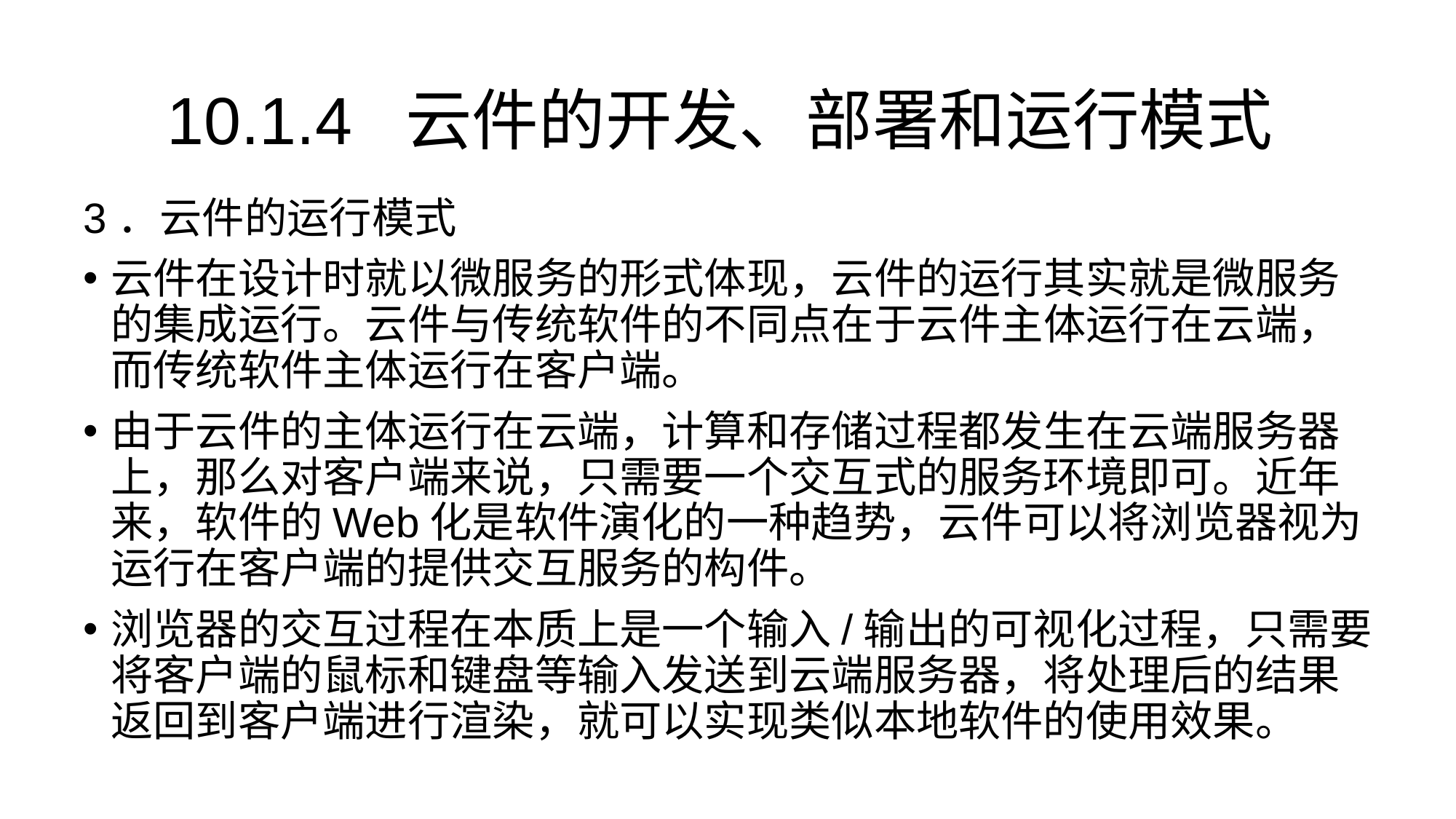

# 10.1.4  云件的开发、部署和运行模式
3．云件的运行模式
云件在设计时就以微服务的形式体现，云件的运行其实就是微服务的集成运行。云件与传统软件的不同点在于云件主体运行在云端，而传统软件主体运行在客户端。
由于云件的主体运行在云端，计算和存储过程都发生在云端服务器上，那么对客户端来说，只需要一个交互式的服务环境即可。近年来，软件的Web化是软件演化的一种趋势，云件可以将浏览器视为运行在客户端的提供交互服务的构件。
浏览器的交互过程在本质上是一个输入/输出的可视化过程，只需要将客户端的鼠标和键盘等输入发送到云端服务器，将处理后的结果返回到客户端进行渲染，就可以实现类似本地软件的使用效果。